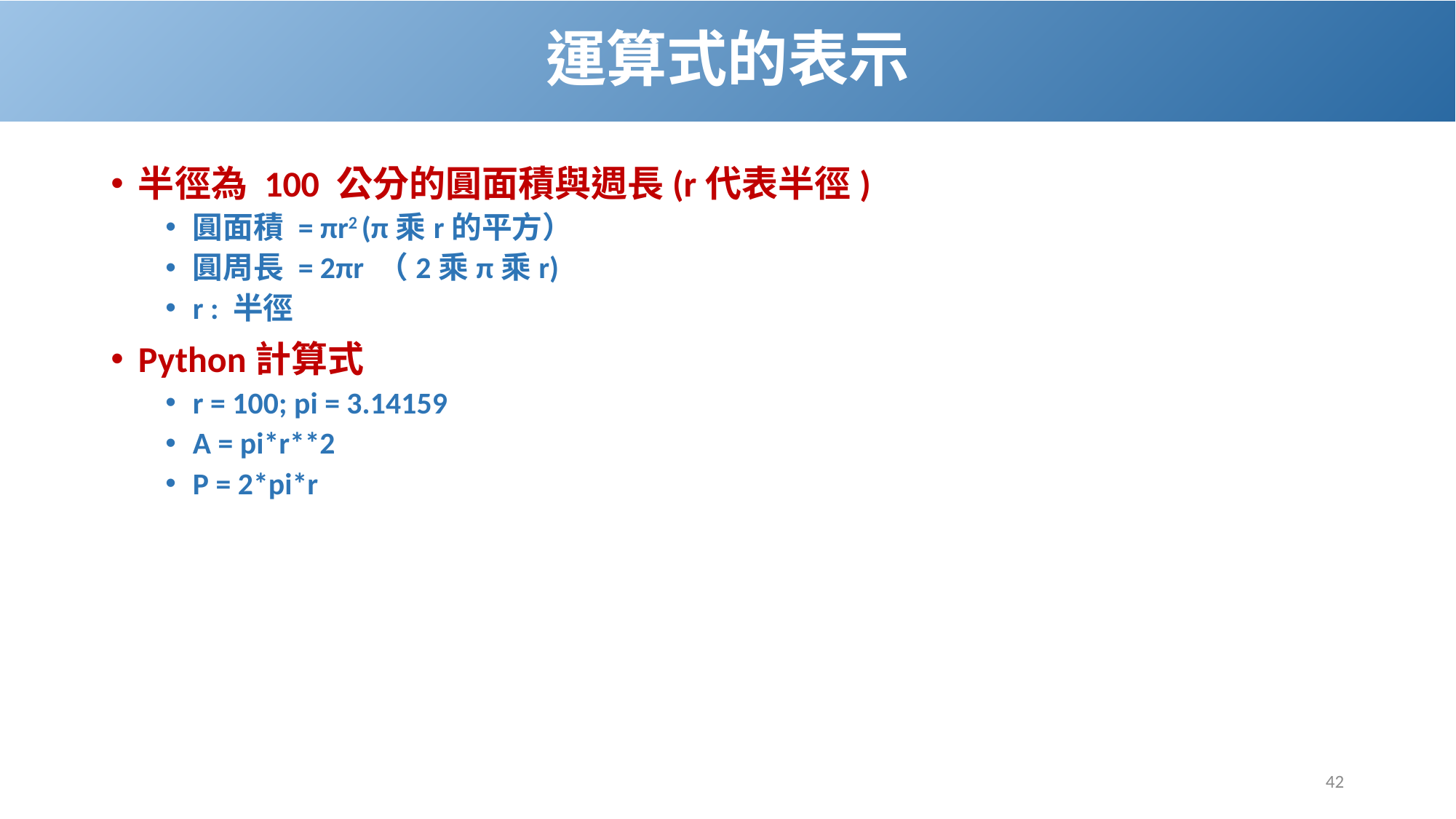

# 運算式的表示
半徑為 100 公分的圓面積與週長(r代表半徑)
圓面積 = πr2 (π乘r的平方）
圓周長 = 2πr （2乘π乘r)
r : 半徑
Python計算式
r = 100; pi = 3.14159
A = pi*r**2
P = 2*pi*r
42